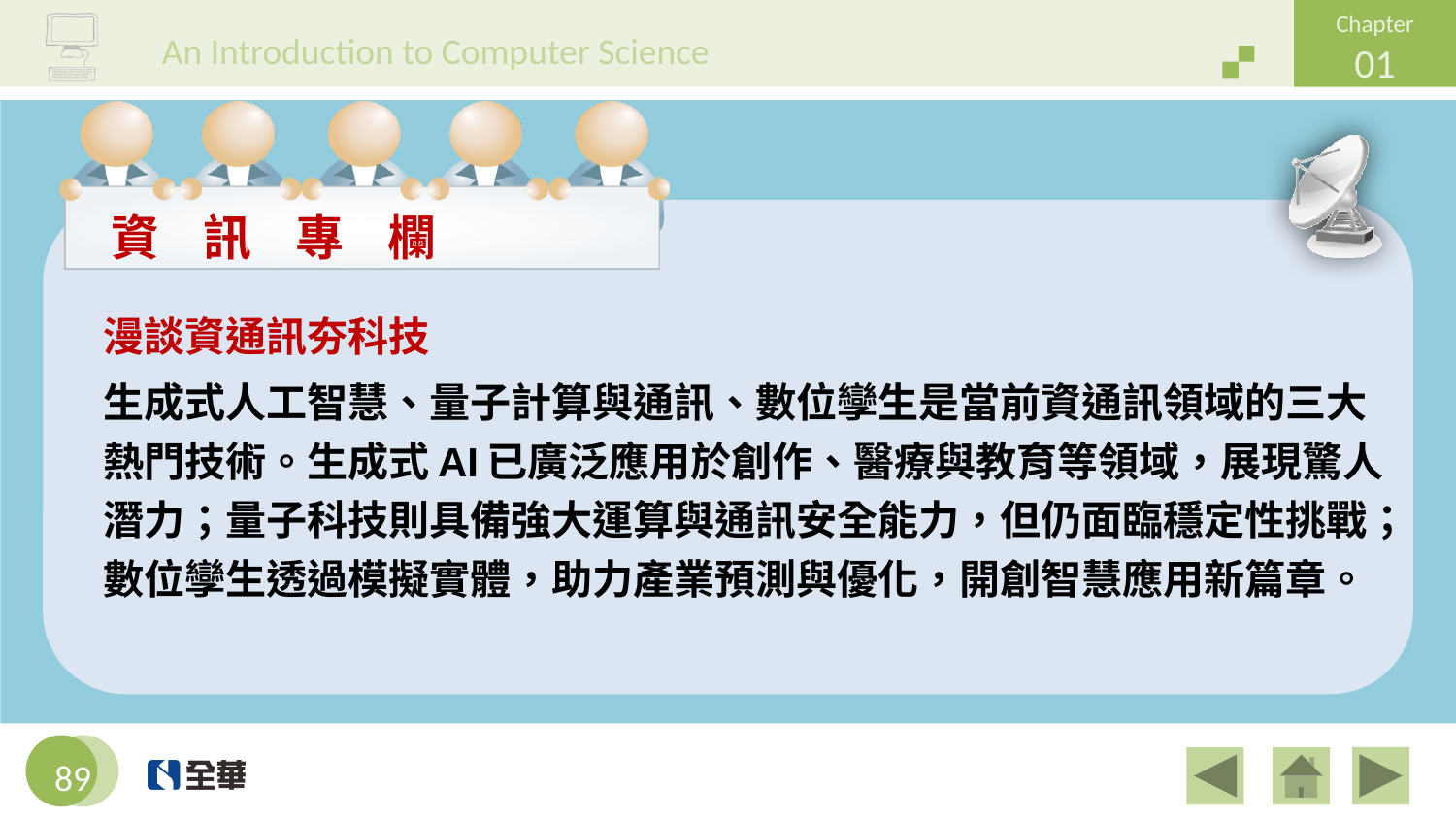

漫談資通訊夯科技
生成式人工智慧、量子計算與通訊、數位孿生是當前資通訊領域的三大熱門技術。生成式AI已廣泛應用於創作、醫療與教育等領域，展現驚人潛力；量子科技則具備強大運算與通訊安全能力，但仍面臨穩定性挑戰；數位孿生透過模擬實體，助力產業預測與優化，開創智慧應用新篇章。